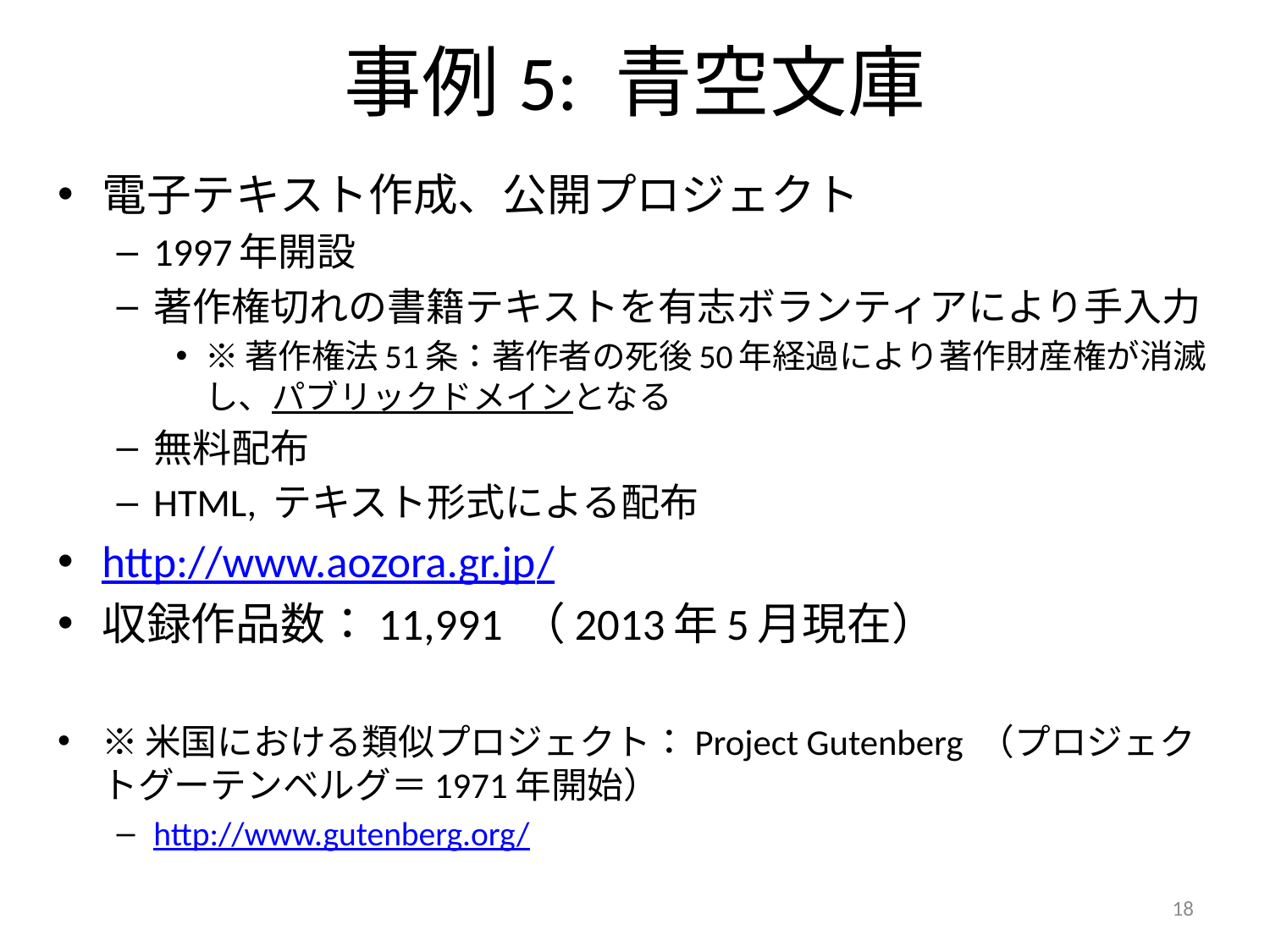

# 事例5: 青空文庫
電子テキスト作成、公開プロジェクト
1997年開設
著作権切れの書籍テキストを有志ボランティアにより手入力
※著作権法51条：著作者の死後50年経過により著作財産権が消滅し、パブリックドメインとなる
無料配布
HTML, テキスト形式による配布
http://www.aozora.gr.jp/
収録作品数：11,991 （2013年5月現在）

※米国における類似プロジェクト：Project Gutenberg （プロジェクトグーテンベルグ＝1971年開始）
http://www.gutenberg.org/
18